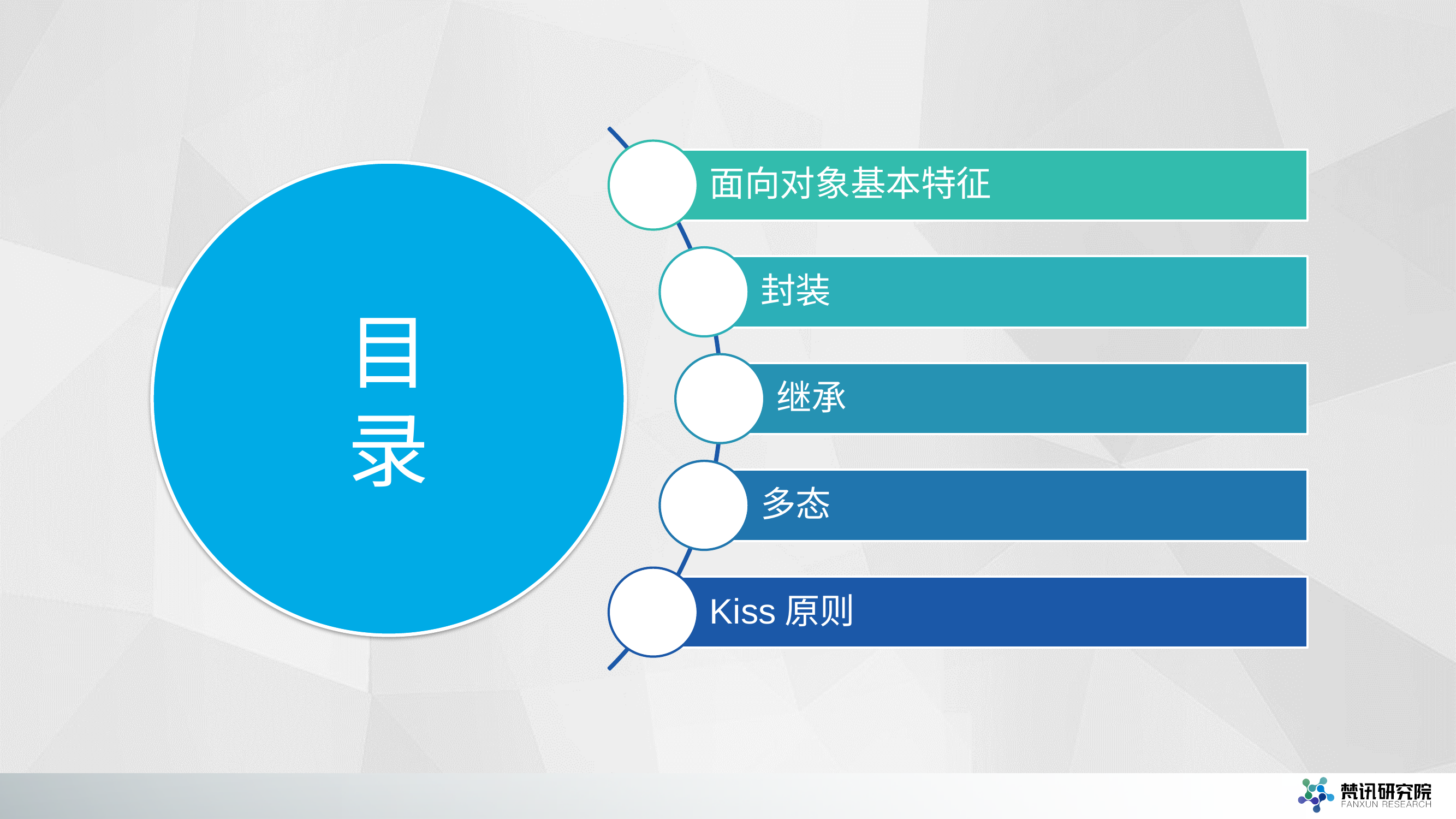

面向对象基本特征
封装
继承
多态
Kiss原则
目
录